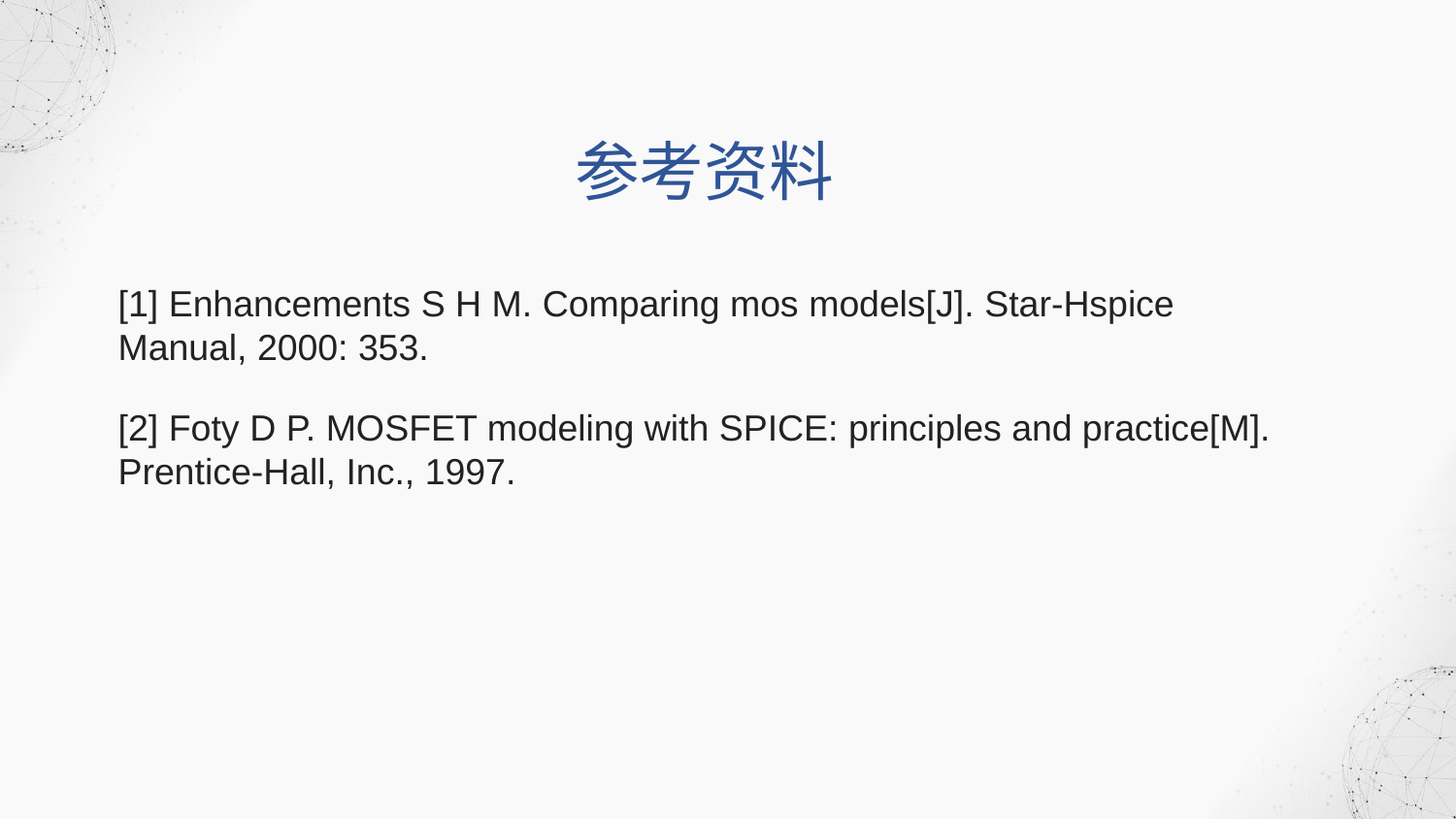

参考资料

[1] Enhancements S H M. Comparing mos models[J]. Star-Hspice Manual, 2000: 353.
[2] Foty D P. MOSFET modeling with SPICE: principles and practice[M]. Prentice-Hall, Inc., 1997.